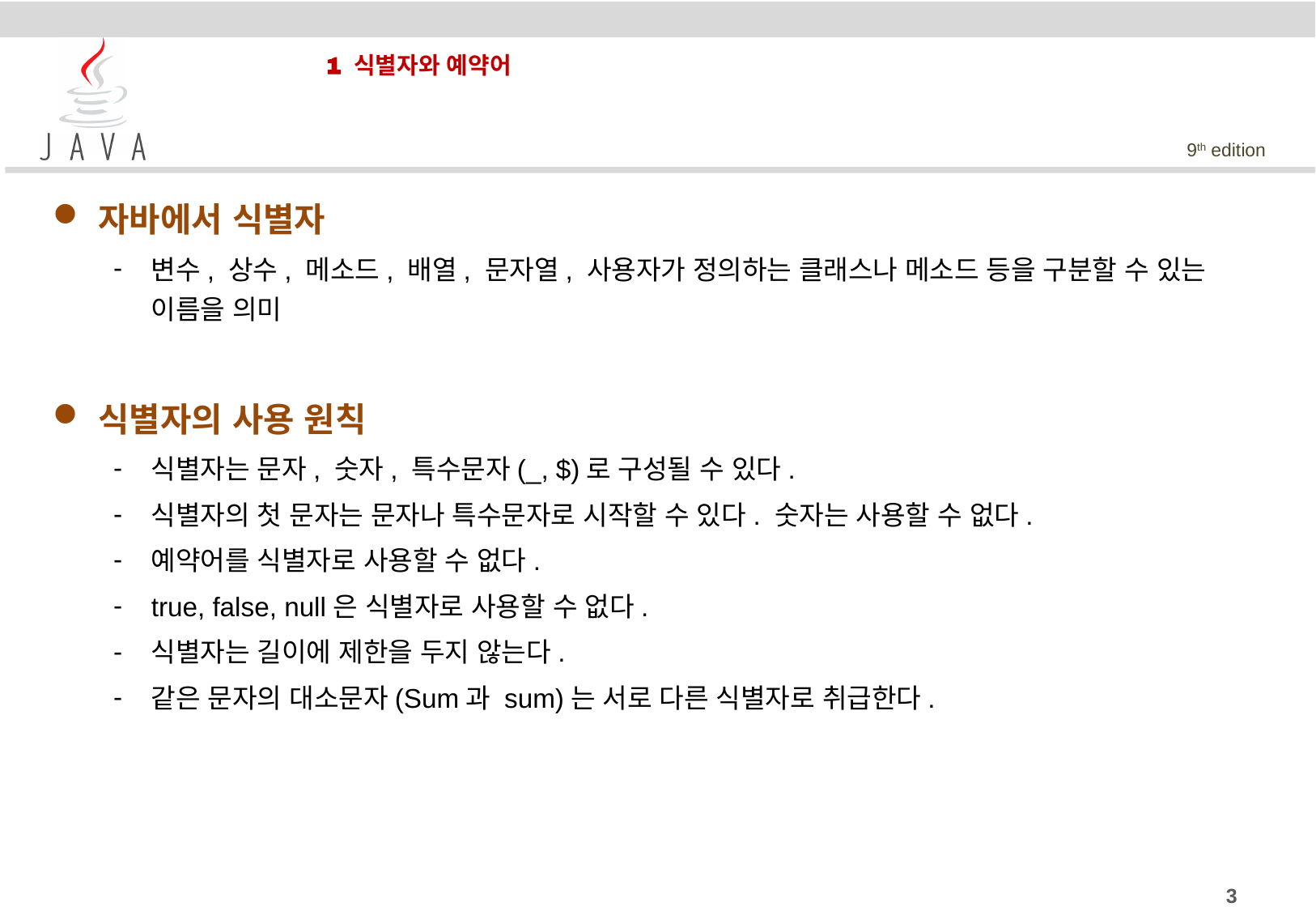

# 1 식별자와 예약어

자바에서 식별자
변수, 상수, 메소드, 배열, 문자열, 사용자가 정의하는 클래스나 메소드 등을 구분할 수 있는 이름을 의미

식별자의 사용 원칙
식별자는 문자, 숫자, 특수문자(_, $)로 구성될 수 있다.
식별자의 첫 문자는 문자나 특수문자로 시작할 수 있다. 숫자는 사용할 수 없다.
예약어를 식별자로 사용할 수 없다.
true, false, null은 식별자로 사용할 수 없다.
식별자는 길이에 제한을 두지 않는다.
같은 문자의 대소문자(Sum과 sum)는 서로 다른 식별자로 취급한다.
3